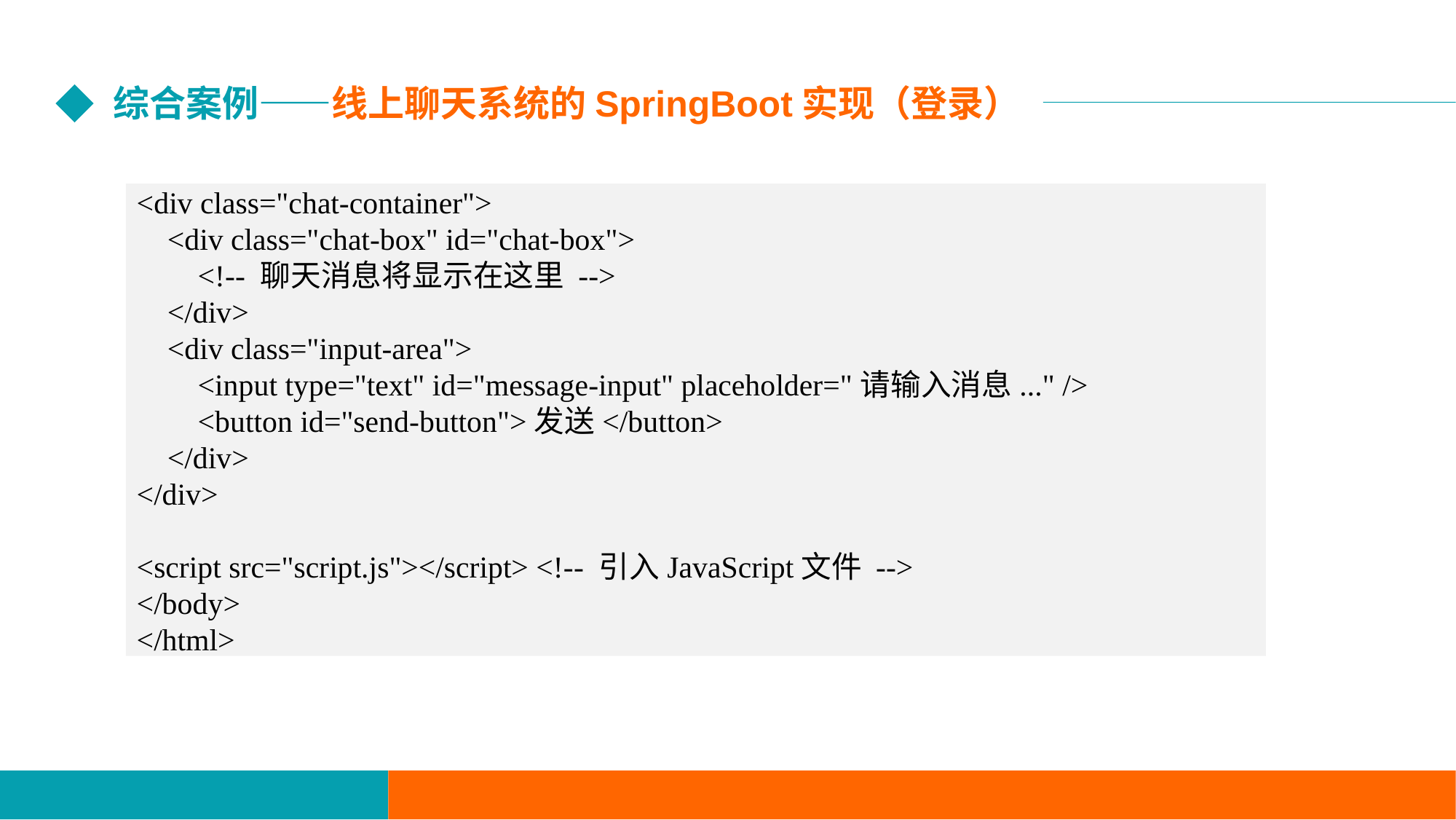

综合案例——线上聊天系统的SpringBoot实现（登录）

<div class="chat-container">
    <div class="chat-box" id="chat-box">
        <!-- 聊天消息将显示在这里 -->
    </div>
    <div class="input-area">
        <input type="text" id="message-input" placeholder="请输入消息..." />
        <button id="send-button">发送</button>
    </div>
</div>

<script src="script.js"></script> <!-- 引入JavaScript文件 -->
</body>
</html>